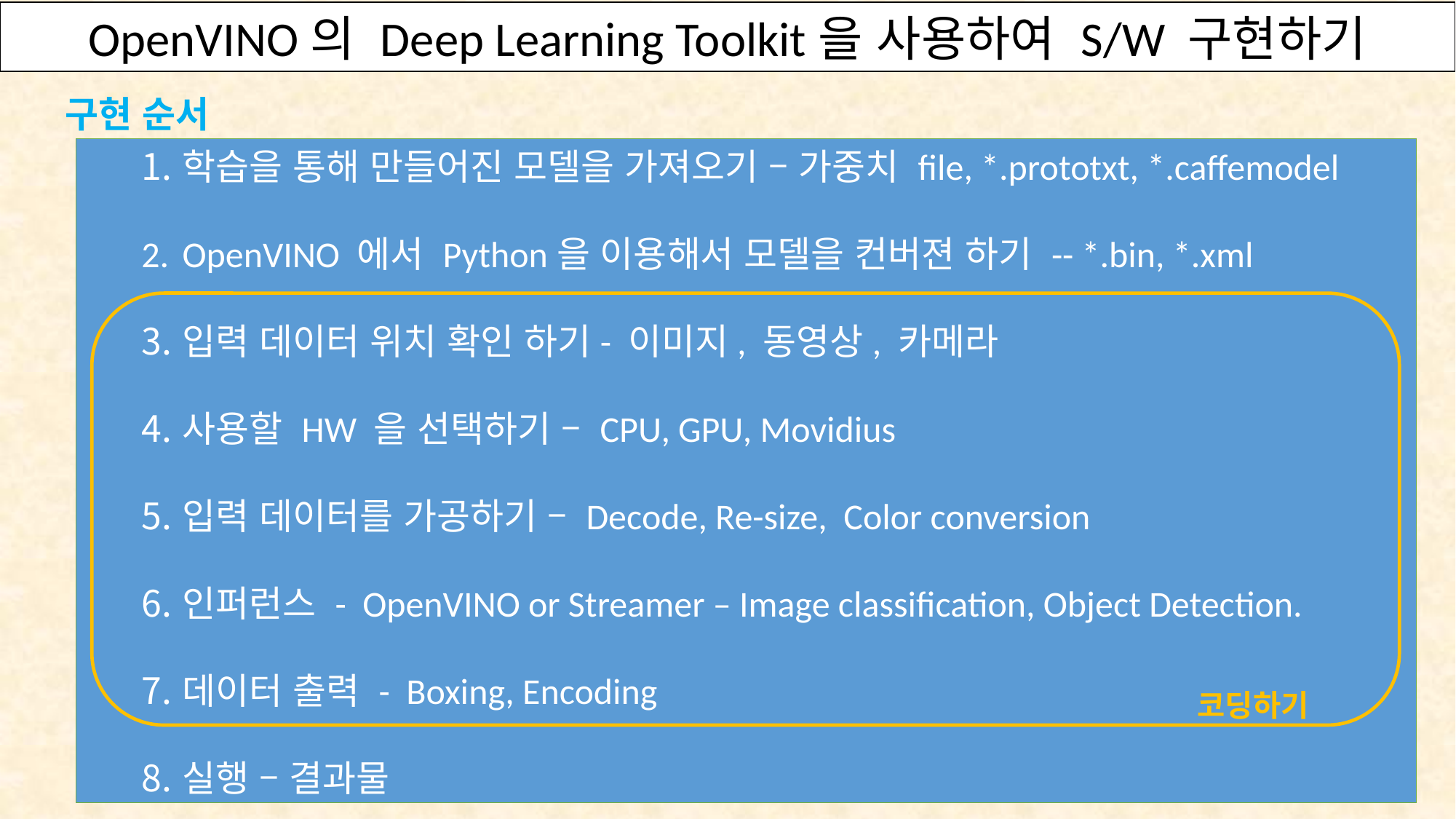

OpenVINO의 Deep Learning Toolkit을 사용하여 S/W 구현하기
구현 순서
학습을 통해 만들어진 모델을 가져오기 – 가중치 file, *.prototxt, *.caffemodel

OpenVINO 에서 Python을 이용해서 모델을 컨버젼 하기 -- *.bin, *.xml

입력 데이터 위치 확인 하기- 이미지, 동영상, 카메라

사용할 HW 을 선택하기 – CPU, GPU, Movidius

입력 데이터를 가공하기 – Decode, Re-size,  Color conversion

인퍼런스 -  OpenVINO or Streamer – Image classification, Object Detection.

데이터 출력 -  Boxing, Encoding

실행 – 결과물

코딩하기